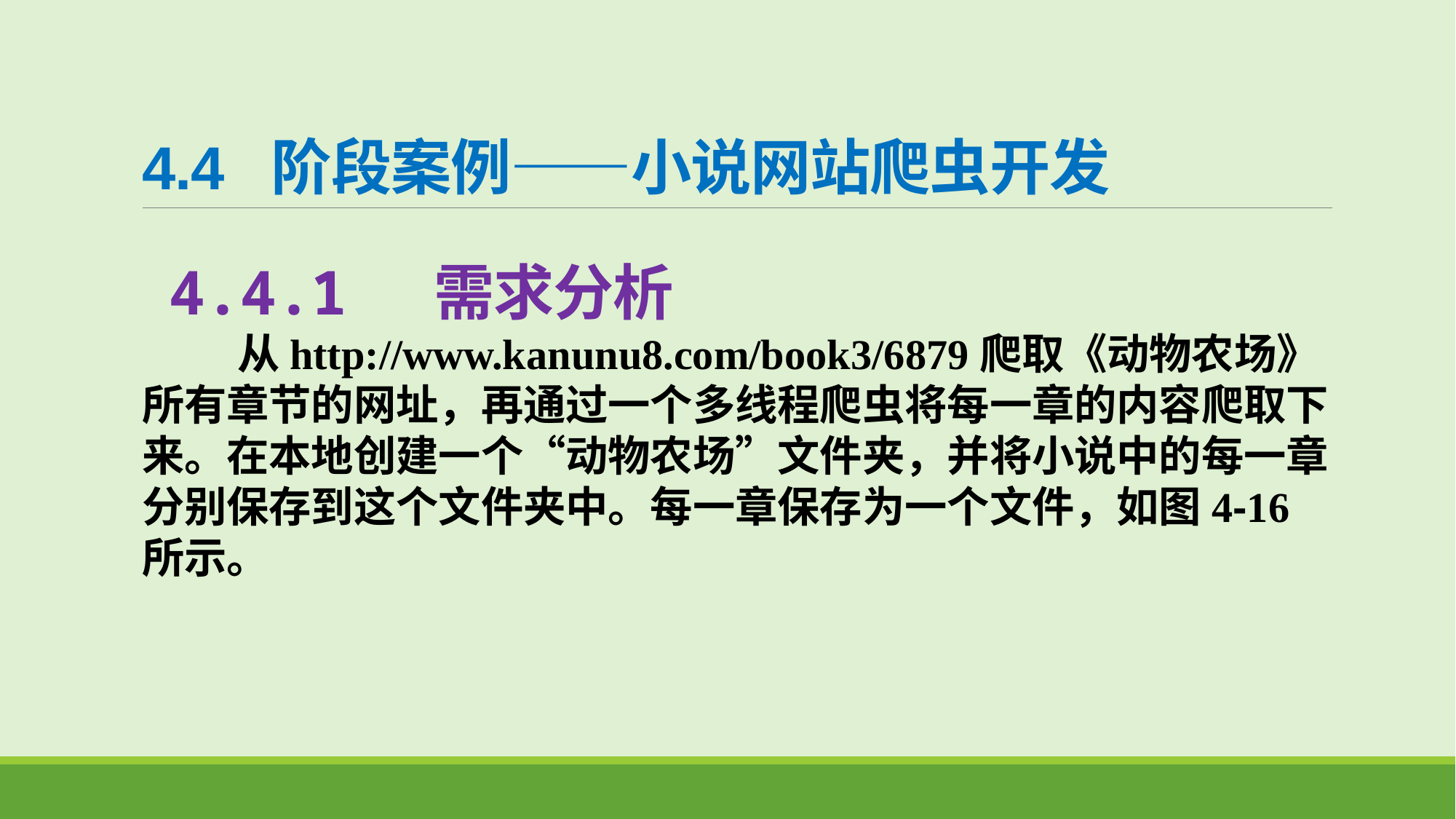

# 4.4  阶段案例——小说网站爬虫开发
4.4.1  需求分析
      从http://www.kanunu8.com/book3/6879爬取《动物农场》所有章节的网址，再通过一个多线程爬虫将每一章的内容爬取下来。在本地创建一个“动物农场”文件夹，并将小说中的每一章分别保存到这个文件夹中。每一章保存为一个文件，如图4-16所示。